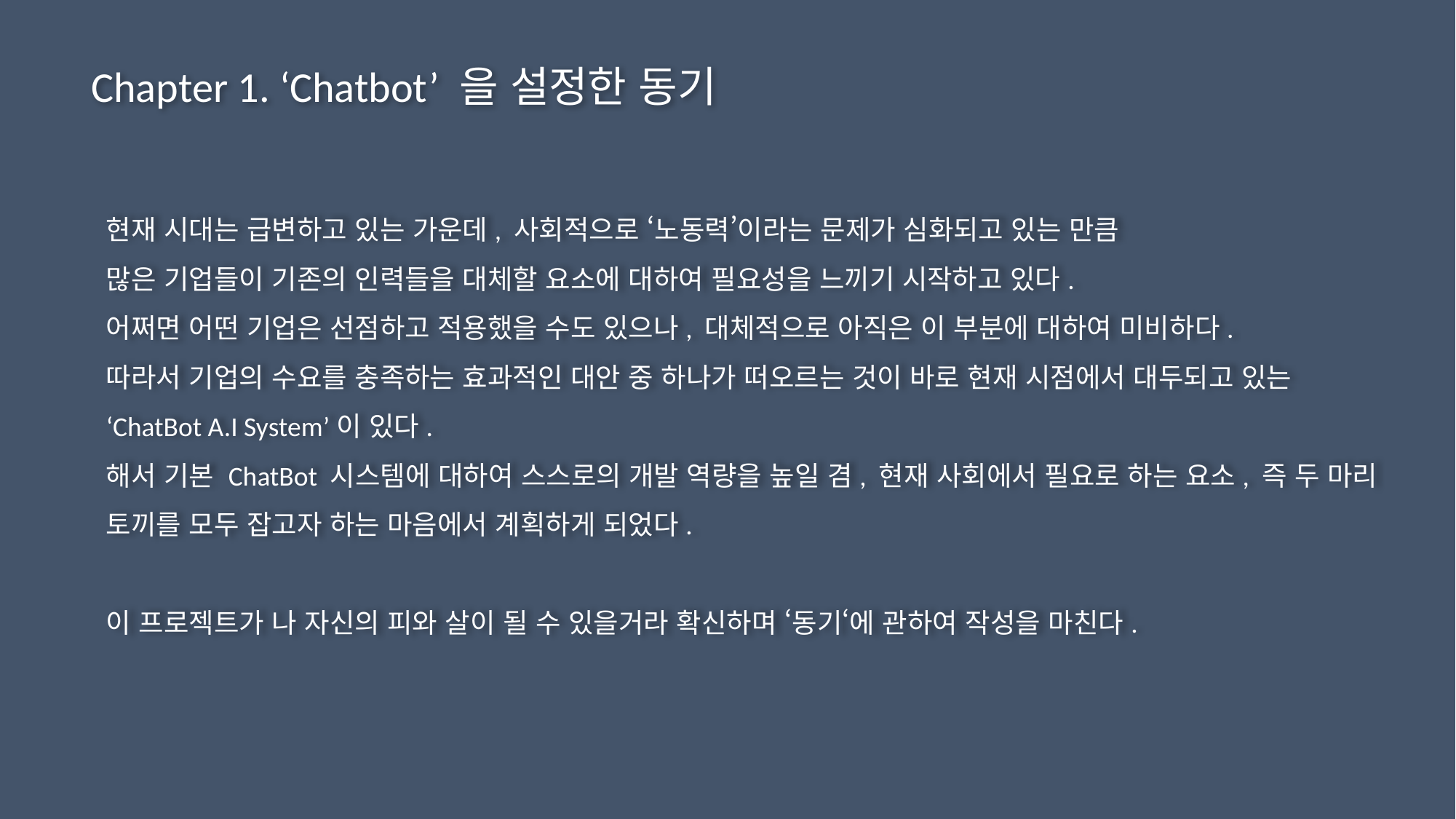

Chapter 1. ‘Chatbot’ 을 설정한 동기
현재 시대는 급변하고 있는 가운데, 사회적으로 ‘노동력’이라는 문제가 심화되고 있는 만큼
많은 기업들이 기존의 인력들을 대체할 요소에 대하여 필요성을 느끼기 시작하고 있다.
어쩌면 어떤 기업은 선점하고 적용했을 수도 있으나, 대체적으로 아직은 이 부분에 대하여 미비하다.
따라서 기업의 수요를 충족하는 효과적인 대안 중 하나가 떠오르는 것이 바로 현재 시점에서 대두되고 있는
‘ChatBot A.I System’이 있다.
해서 기본 ChatBot 시스템에 대하여 스스로의 개발 역량을 높일 겸, 현재 사회에서 필요로 하는 요소, 즉 두 마리 토끼를 모두 잡고자 하는 마음에서 계획하게 되었다.

이 프로젝트가 나 자신의 피와 살이 될 수 있을거라 확신하며 ‘동기‘에 관하여 작성을 마친다.